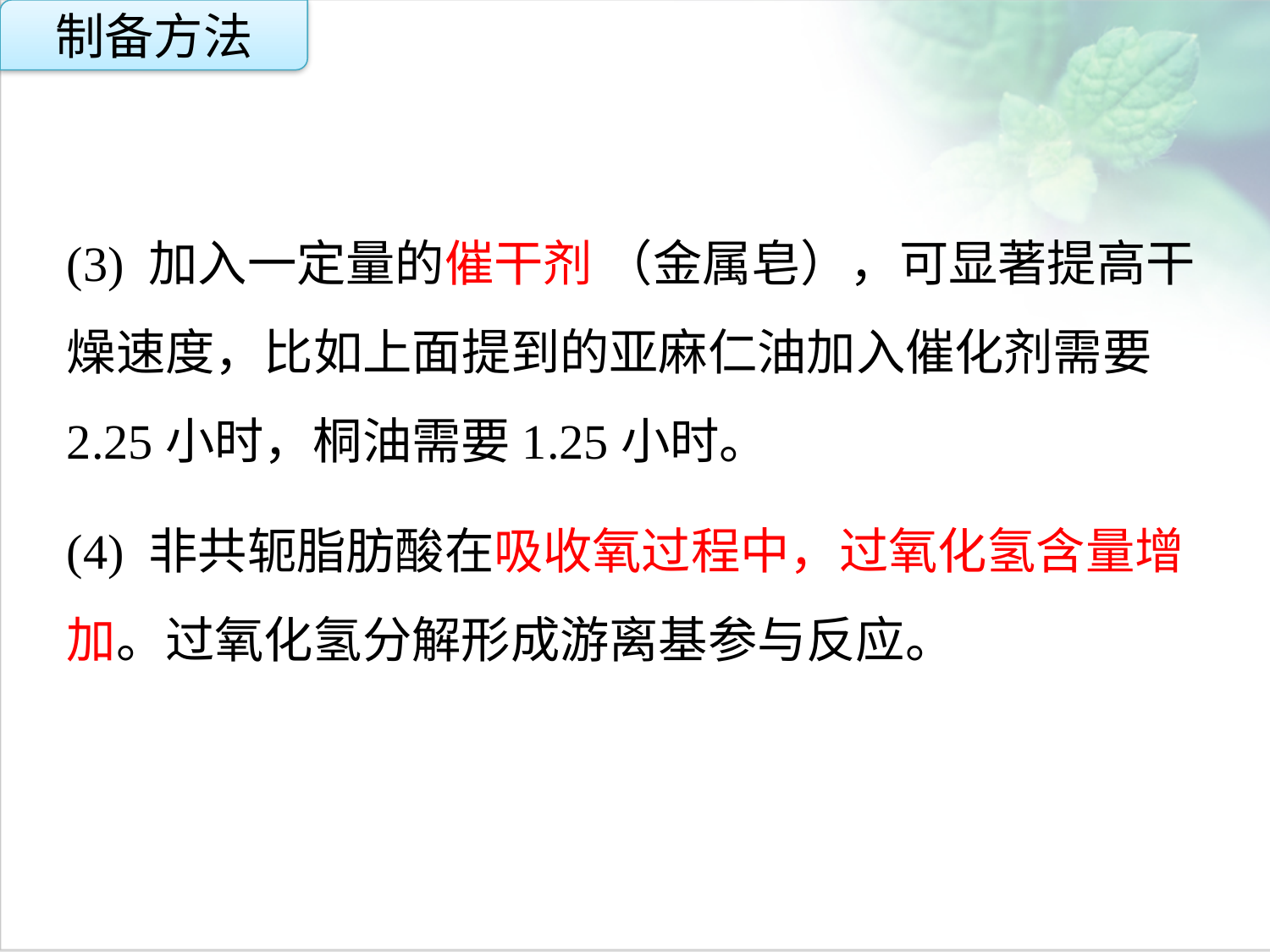

制备方法
(3) 加入一定量的催干剂 （金属皂），可显著提高干燥速度，比如上面提到的亚麻仁油加入催化剂需要2.25小时，桐油需要1.25小时。
(4) 非共轭脂肪酸在吸收氧过程中，过氧化氢含量增加。过氧化氢分解形成游离基参与反应。
点击添加文本
点击添加文本
点击添加文本
点击添加文本